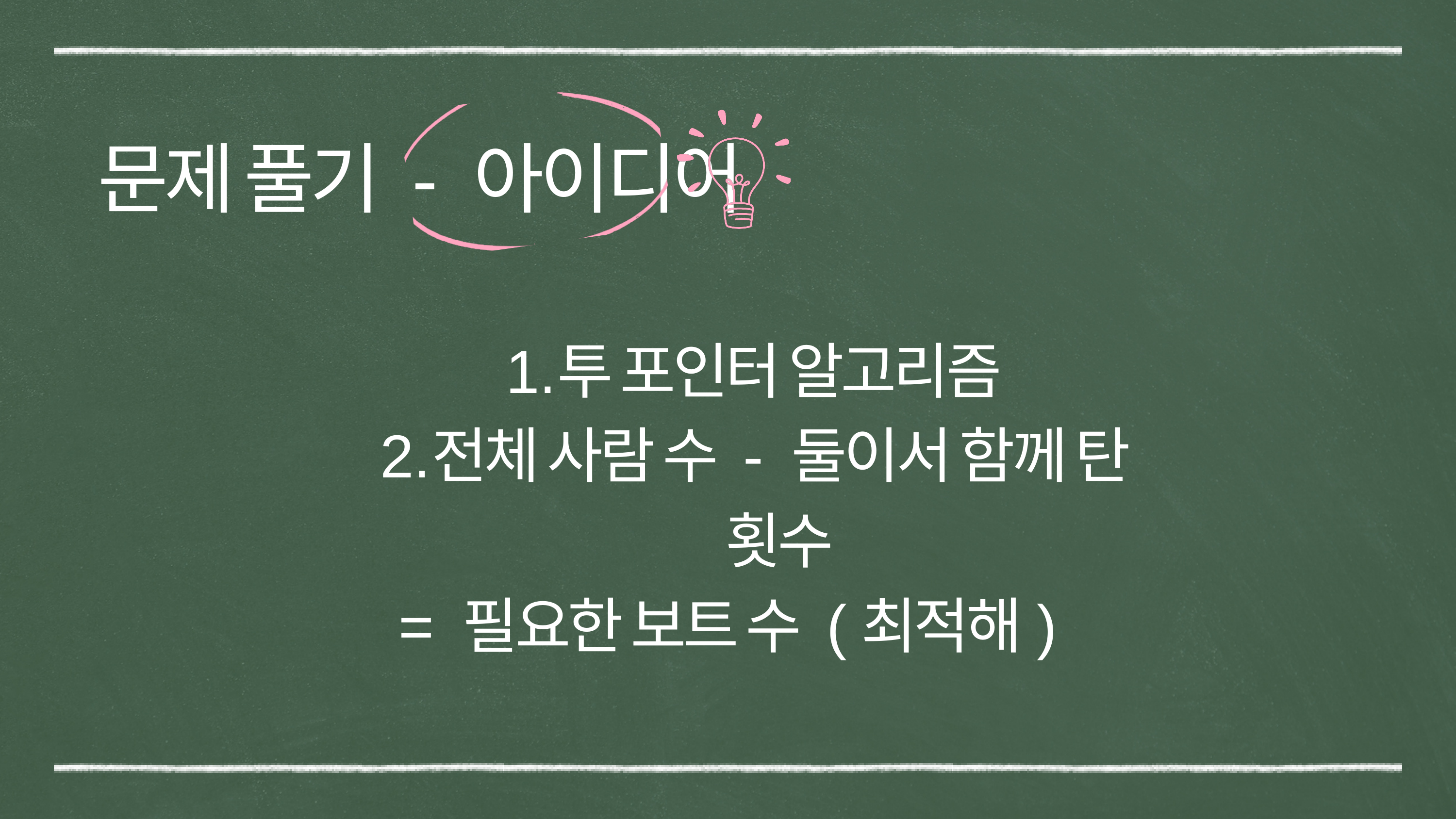

문제 풀기 - 아이디어
투 포인터 알고리즘
전체 사람 수 - 둘이서 함께 탄 횟수
= 필요한 보트 수 (최적해)